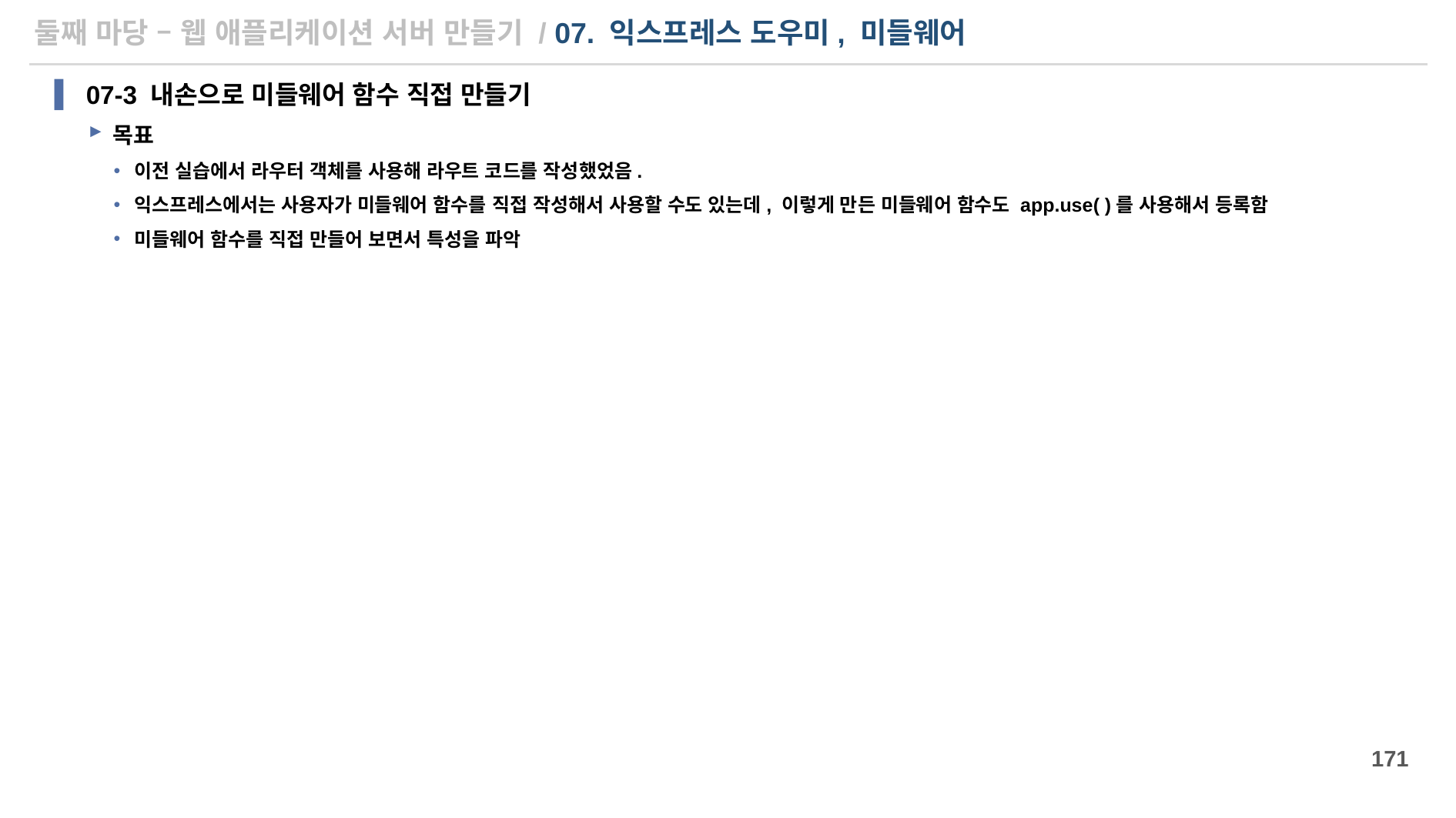

# 둘째 마당 – 웹 애플리케이션 서버 만들기 / 07. 익스프레스 도우미, 미들웨어
07-3 내손으로 미들웨어 함수 직접 만들기
목표
이전 실습에서 라우터 객체를 사용해 라우트 코드를 작성했었음.
익스프레스에서는 사용자가 미들웨어 함수를 직접 작성해서 사용할 수도 있는데, 이렇게 만든 미들웨어 함수도 app.use( )를 사용해서 등록함
미들웨어 함수를 직접 만들어 보면서 특성을 파악

171